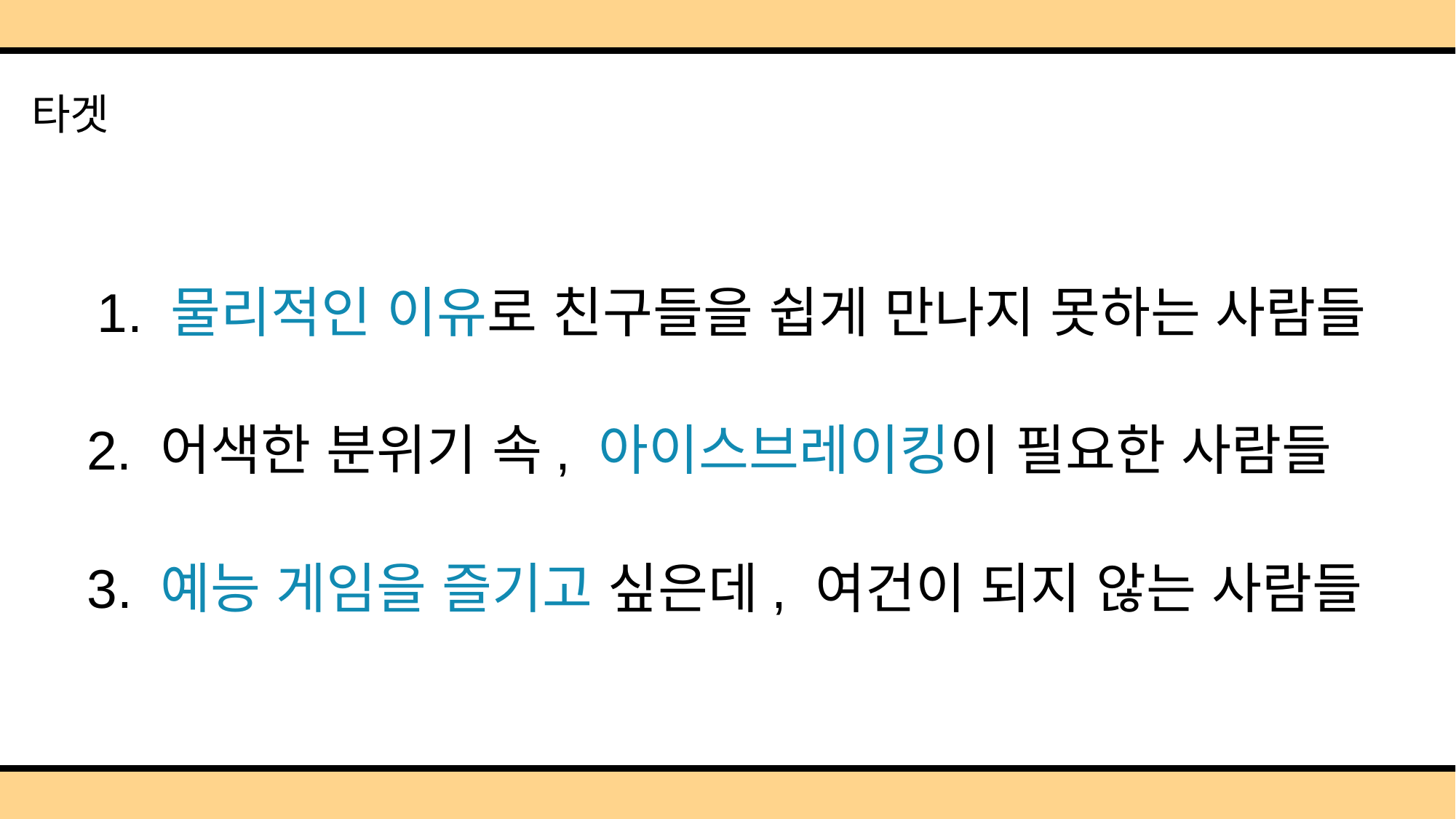

# 타겟
1. 물리적인 이유로 친구들을 쉽게 만나지 못하는 사람들
2. 어색한 분위기 속, 아이스브레이킹이 필요한 사람들
3. 예능 게임을 즐기고 싶은데, 여건이 되지 않는 사람들